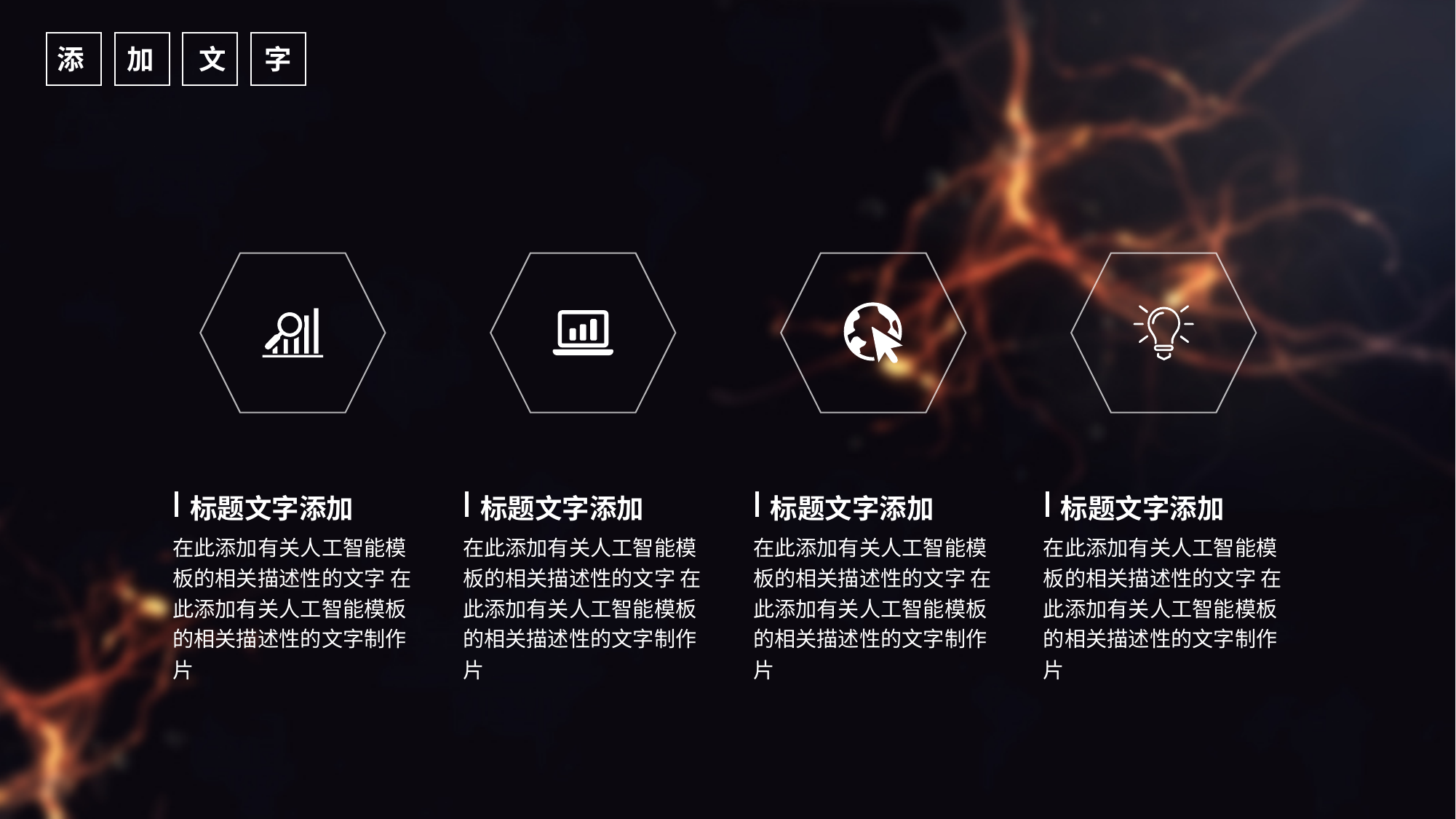

标题文字添加
在此添加有关人工智能模板的相关描述性的文字 在此添加有关人工智能模板的相关描述性的文字制作片
标题文字添加
在此添加有关人工智能模板的相关描述性的文字 在此添加有关人工智能模板的相关描述性的文字制作片
标题文字添加
在此添加有关人工智能模板的相关描述性的文字 在此添加有关人工智能模板的相关描述性的文字制作片
标题文字添加
在此添加有关人工智能模板的相关描述性的文字 在此添加有关人工智能模板的相关描述性的文字制作片